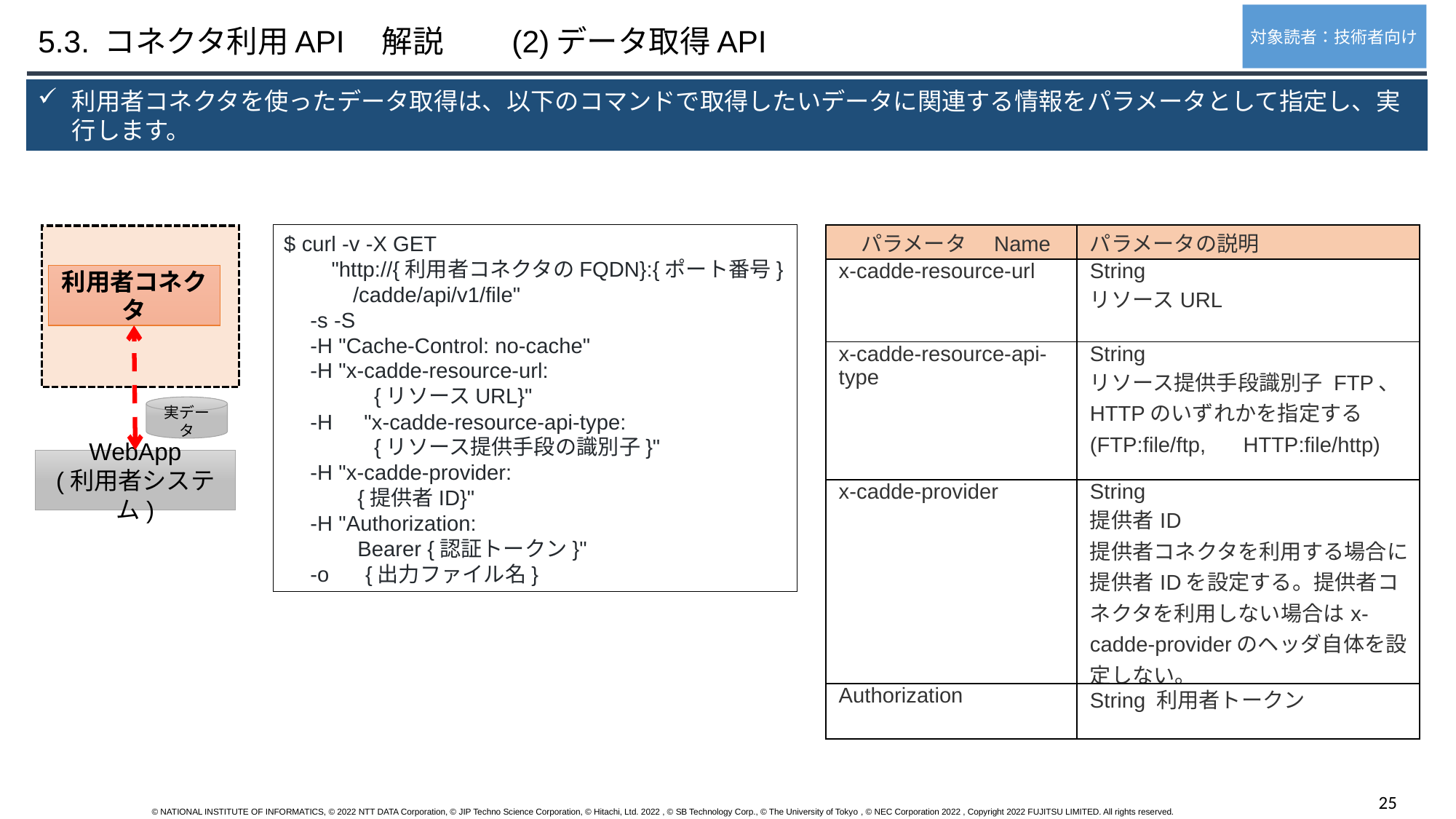

対象読者：技術者向け
5.3. コネクタ利用API　解説　　(2)データ取得API
利用者コネクタを使ったデータ取得は、以下のコマンドで取得したいデータに関連する情報をパラメータとして指定し、実行します。
$ curl -v -X GET
　　"http://{利用者コネクタのFQDN}:{ポート番号}
　　　/cadde/api/v1/file"
　-s -S
　-H "Cache-Control: no-cache"
　-H "x-cadde-resource-url:
　　　　{リソースURL}"
　-H　"x-cadde-resource-api-type:
　　　　{リソース提供手段の識別子}"
　-H "x-cadde-provider:
　　　 {提供者ID}"
　-H "Authorization:
　　　 Bearer {認証トークン}"
　-o　 {出力ファイル名}
| パラメータ　Name | パラメータの説明 |
| --- | --- |
| x-cadde-resource-url | String リソースURL |
| x-cadde-resource-api-type | String リソース提供手段識別子 FTP、HTTPのいずれかを指定する (FTP:file/ftp,　 HTTP:file/http) |
| x-cadde-provider | String 提供者ID 提供者コネクタを利用する場合に提供者IDを設定する。提供者コネクタを利用しない場合はx-cadde-providerのヘッダ自体を設定しない。 |
| Authorization | String 利用者トークン |

利用者コネクタ
実データ
WebApp
(利用者システム)